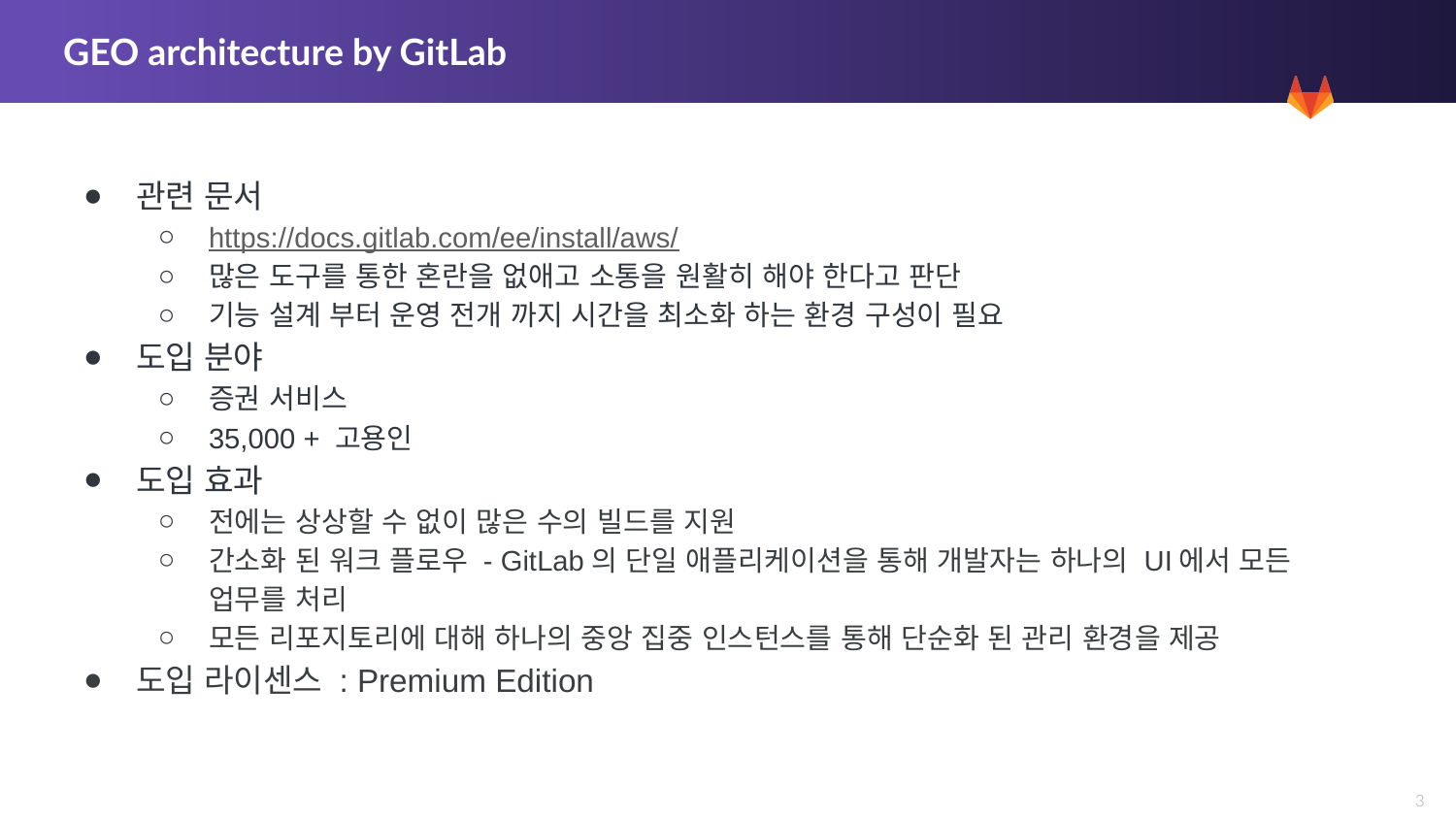

# GEO architecture by GitLab
관련 문서
https://docs.gitlab.com/ee/install/aws/
많은 도구를 통한 혼란을 없애고 소통을 원활히 해야 한다고 판단
기능 설계 부터 운영 전개 까지 시간을 최소화 하는 환경 구성이 필요
도입 분야
증권 서비스
35,000 + 고용인
도입 효과
전에는 상상할 수 없이 많은 수의 빌드를 지원
간소화 된 워크 플로우 - GitLab의 단일 애플리케이션을 통해 개발자는 하나의 UI에서 모든 업무를 처리
모든 리포지토리에 대해 하나의 중앙 집중 인스턴스를 통해 단순화 된 관리 환경을 제공
도입 라이센스 : Premium Edition